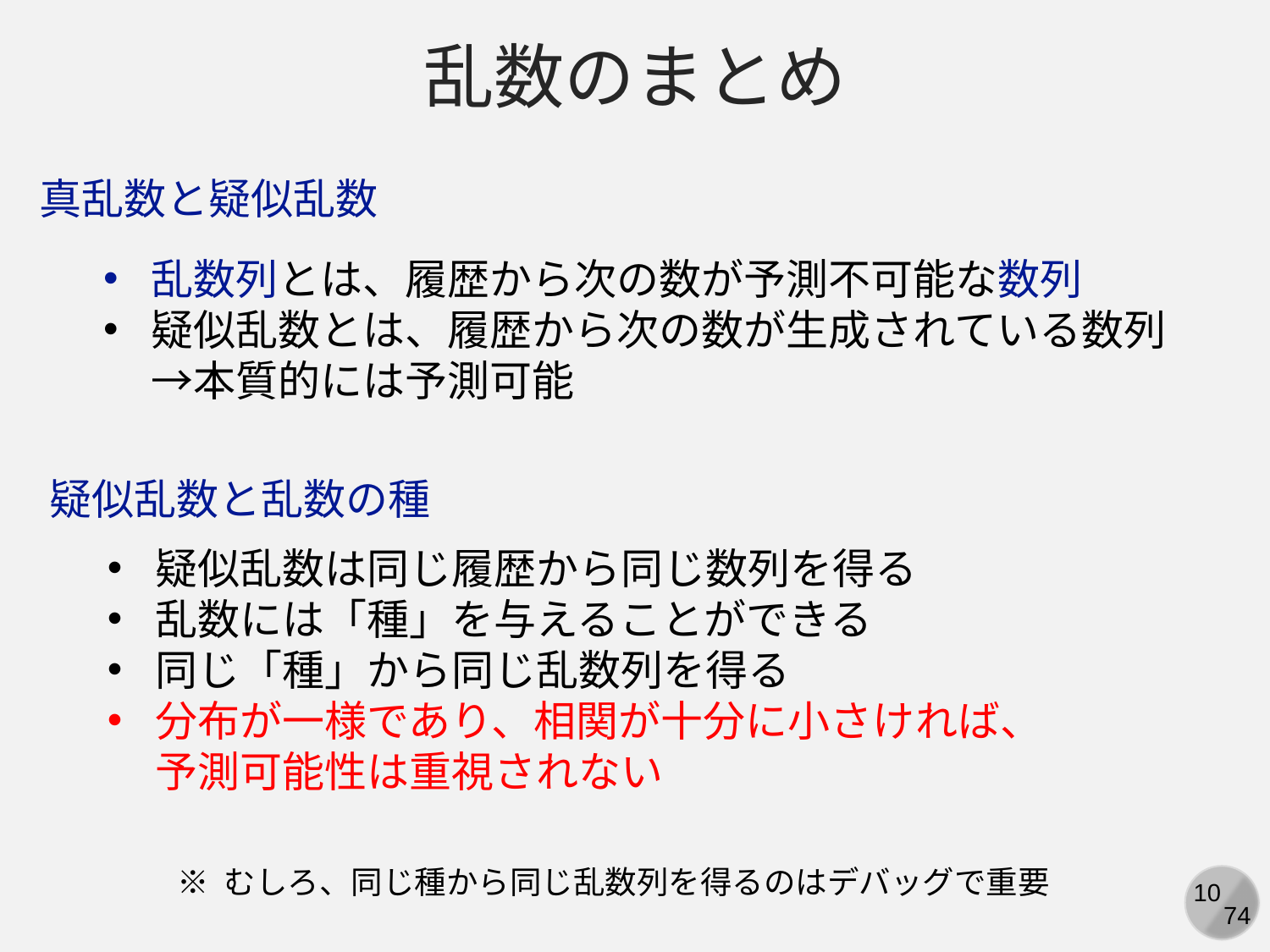

乱数のまとめ
真乱数と疑似乱数
乱数列とは、履歴から次の数が予測不可能な数列
疑似乱数とは、履歴から次の数が生成されている数列
→本質的には予測可能
疑似乱数と乱数の種
疑似乱数は同じ履歴から同じ数列を得る
乱数には「種」を与えることができる
同じ「種」から同じ乱数列を得る
分布が一様であり、相関が十分に小さければ、予測可能性は重視されない
※ むしろ、同じ種から同じ乱数列を得るのはデバッグで重要